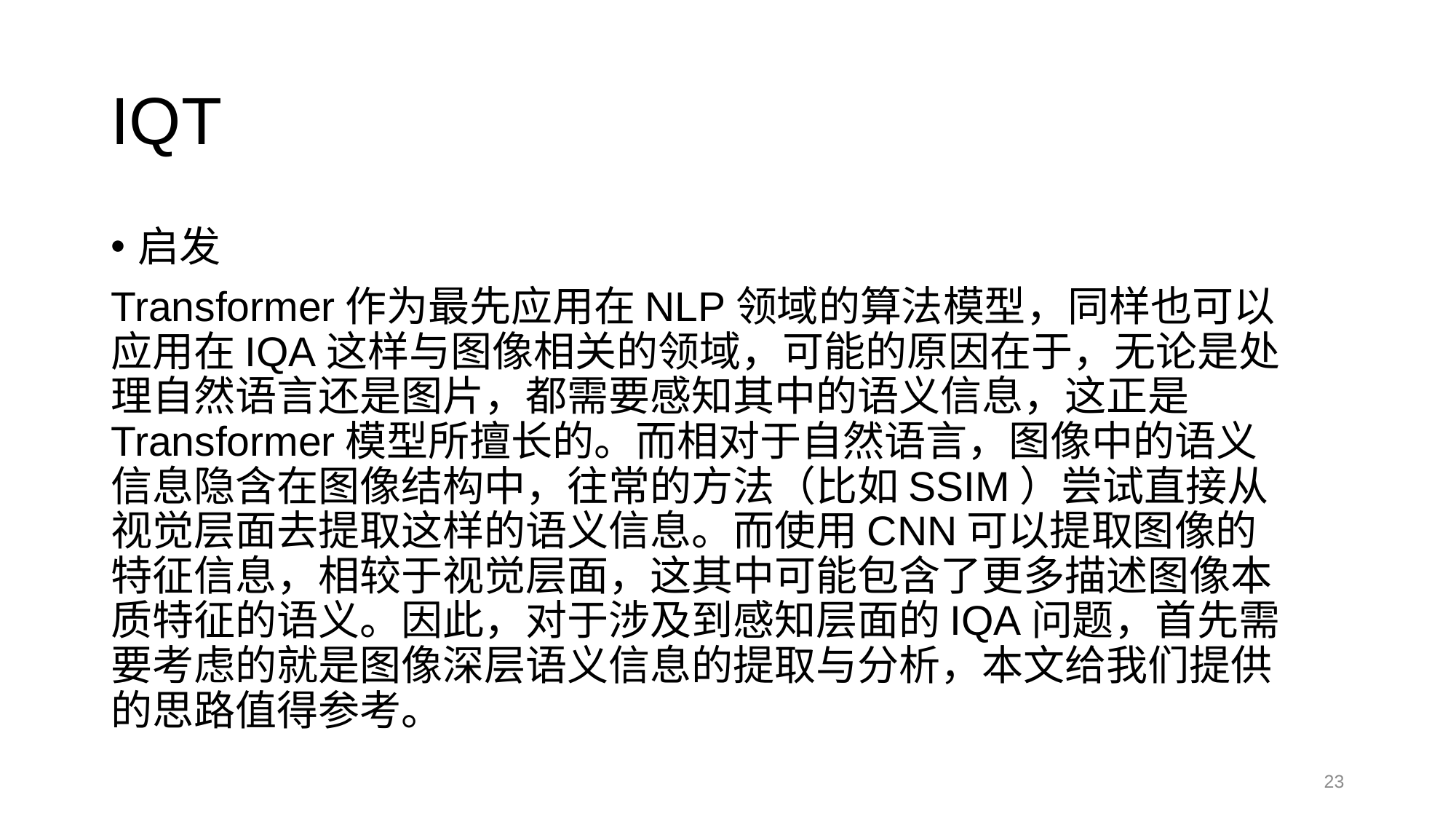

# IQT
启发
Transformer作为最先应用在NLP领域的算法模型，同样也可以应用在IQA这样与图像相关的领域，可能的原因在于，无论是处理自然语言还是图片，都需要感知其中的语义信息，这正是Transformer模型所擅长的。而相对于自然语言，图像中的语义信息隐含在图像结构中，往常的方法（比如SSIM）尝试直接从视觉层面去提取这样的语义信息。而使用CNN可以提取图像的特征信息，相较于视觉层面，这其中可能包含了更多描述图像本质特征的语义。因此，对于涉及到感知层面的IQA问题，首先需要考虑的就是图像深层语义信息的提取与分析，本文给我们提供的思路值得参考。
23